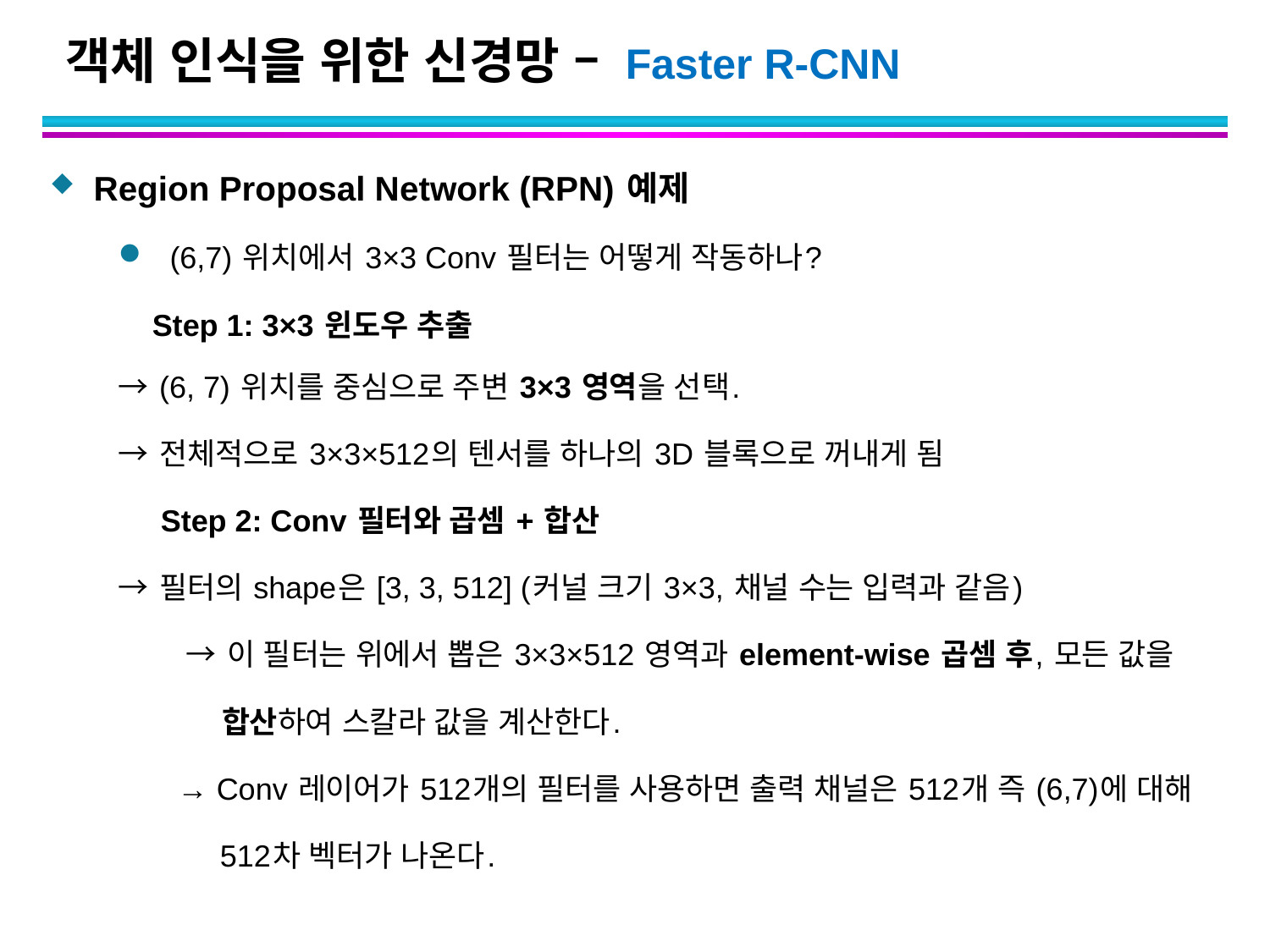

# 객체 인식을 위한 신경망 – Faster R-CNN
Region Proposal Network (RPN) 예제
(6,7) 위치에서 3×3 Conv 필터는 어떻게 작동하나?
    Step 1: 3×3 윈도우 추출
	→ (6, 7) 위치를 중심으로 주변 3×3 영역을 선택.
	→ 전체적으로 3×3×512의 텐서를 하나의 3D 블록으로 꺼내게 됨
     Step 2: Conv 필터와 곱셈 + 합산
	→ 필터의 shape은 [3, 3, 512] (커널 크기 3×3, 채널 수는 입력과 같음)
        → 이 필터는 위에서 뽑은 3×3×512 영역과 element-wise 곱셈 후, 모든 값을
            합산하여 스칼라 값을 계산한다.
       → Conv 레이어가 512개의 필터를 사용하면 출력 채널은 512개 즉 (6,7)에 대해
            512차 벡터가 나온다.